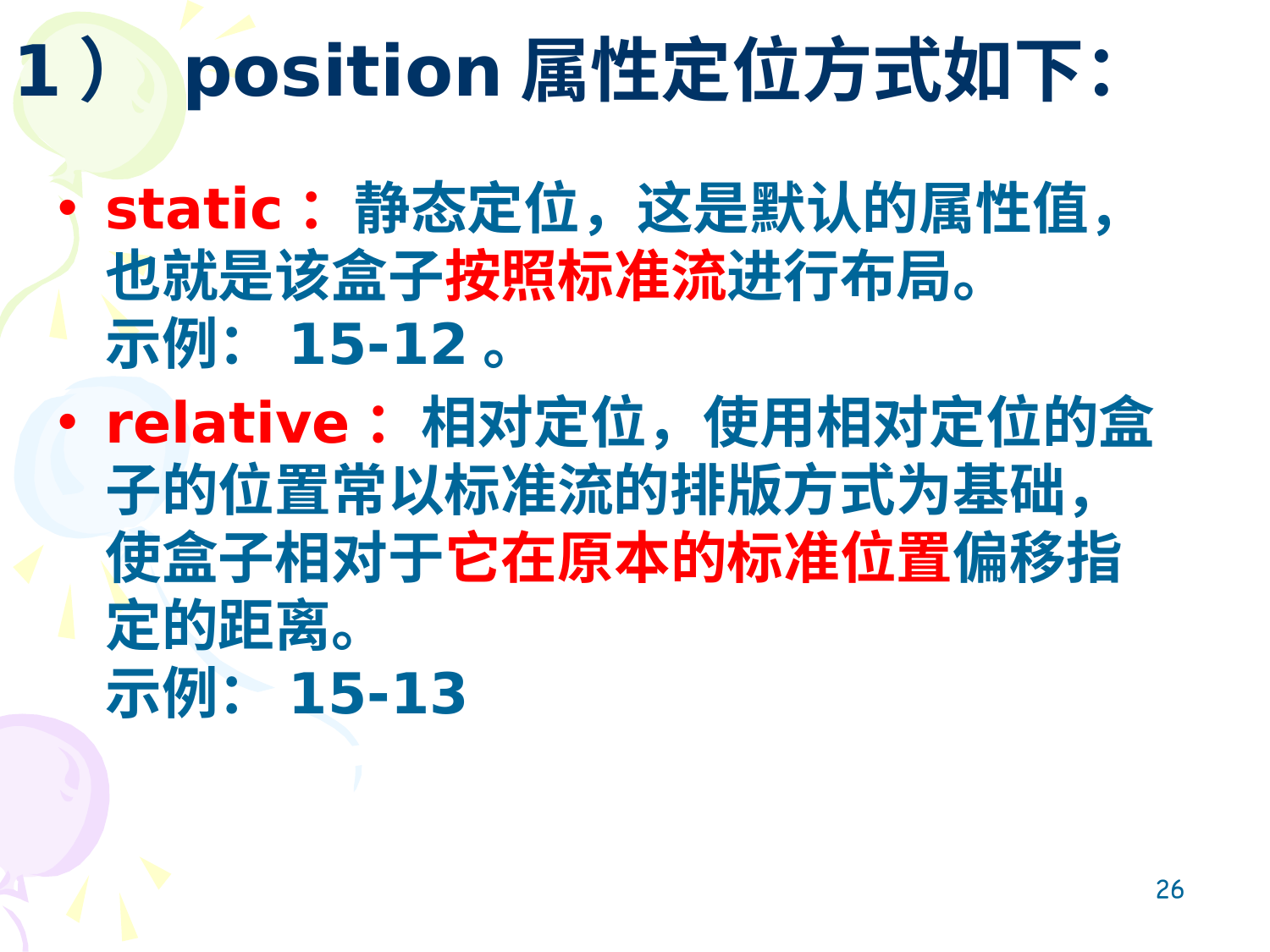

1） position属性定位方式如下：
static：静态定位，这是默认的属性值，也就是该盒子按照标准流进行布局。
示例：15-12。
relative：相对定位，使用相对定位的盒子的位置常以标准流的排版方式为基础，使盒子相对于它在原本的标准位置偏移指定的距离。
示例：15-13

26